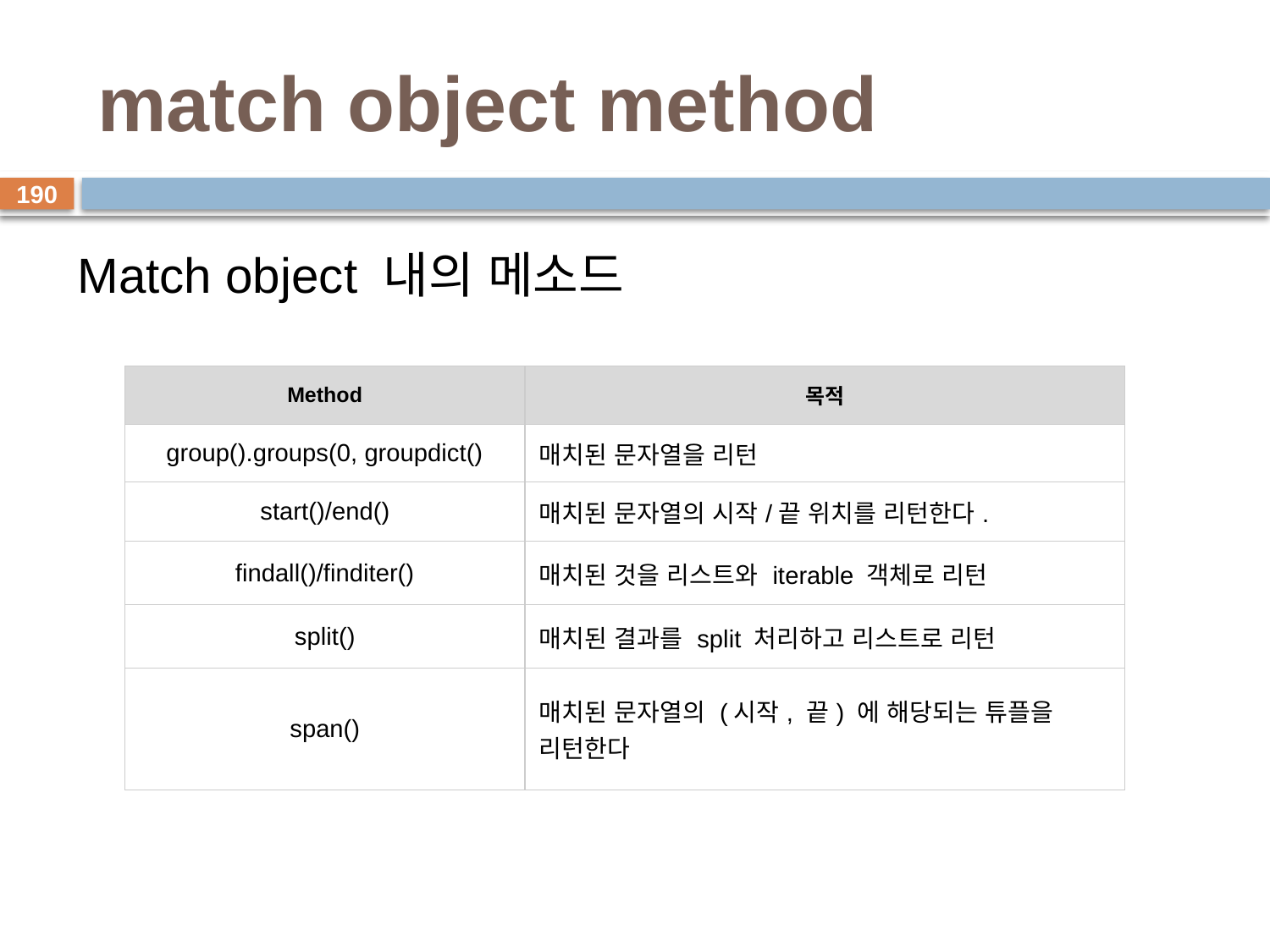

# match object method
190
Match object 내의 메소드
| Method | 목적 |
| --- | --- |
| group().groups(0, groupdict() | 매치된 문자열을 리턴 |
| start()/end() | 매치된 문자열의 시작/끝 위치를 리턴한다. |
| findall()/finditer() | 매치된 것을 리스트와 iterable 객체로 리턴 |
| split() | 매치된 결과를 split 처리하고 리스트로 리턴 |
| span() | 매치된 문자열의 (시작, 끝) 에 해당되는 튜플을 리턴한다 |